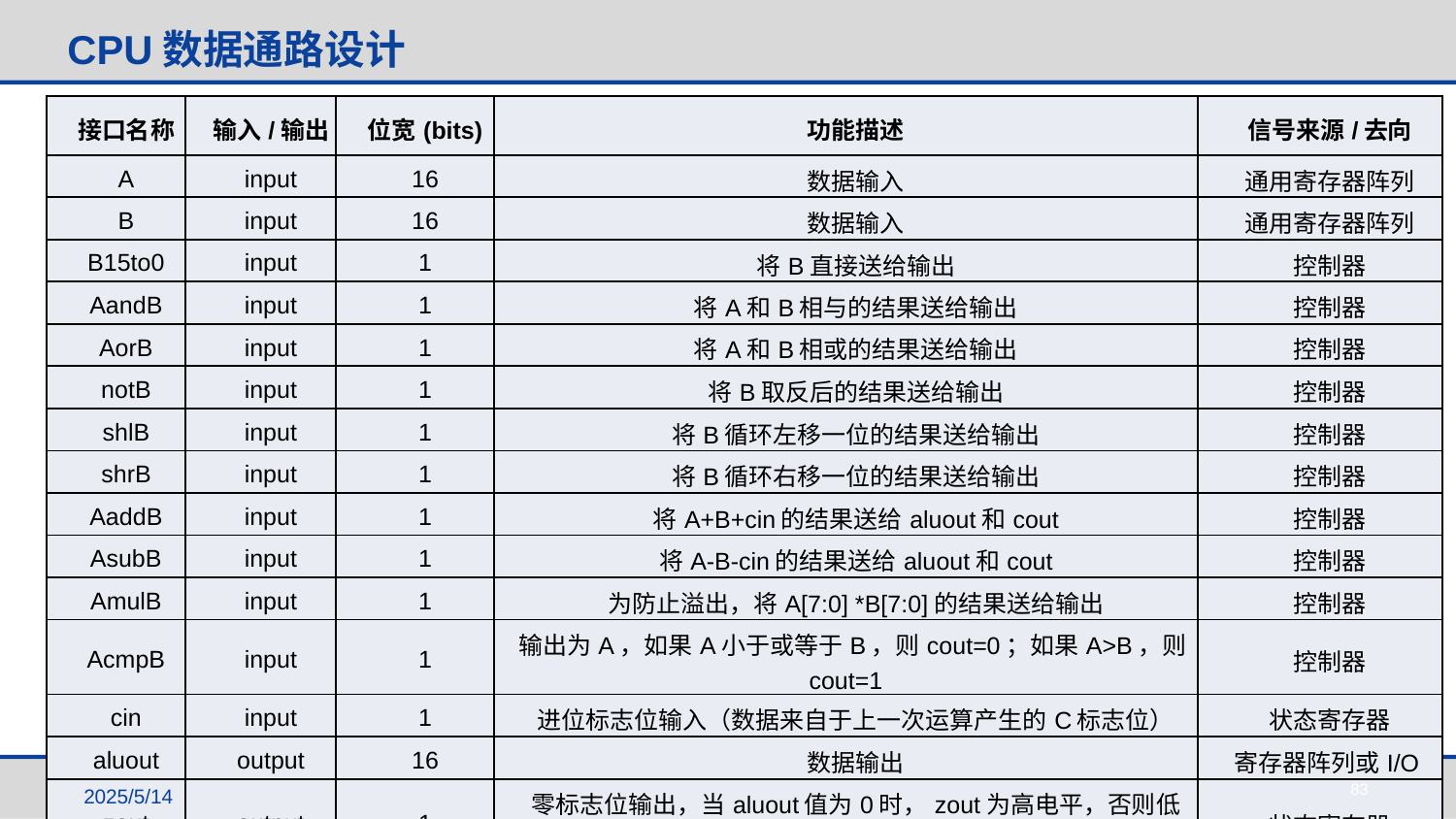

# CPU数据通路设计
| 接口名称 | 输入/输出 | 位宽(bits) | 功能描述 | 信号来源/去向 |
| --- | --- | --- | --- | --- |
| A | input | 16 | 数据输入 | 通用寄存器阵列 |
| B | input | 16 | 数据输入 | 通用寄存器阵列 |
| B15to0 | input | 1 | 将B直接送给输出 | 控制器 |
| AandB | input | 1 | 将A和B相与的结果送给输出 | 控制器 |
| AorB | input | 1 | 将A和B相或的结果送给输出 | 控制器 |
| notB | input | 1 | 将B取反后的结果送给输出 | 控制器 |
| shlB | input | 1 | 将B循环左移一位的结果送给输出 | 控制器 |
| shrB | input | 1 | 将B循环右移一位的结果送给输出 | 控制器 |
| AaddB | input | 1 | 将A+B+cin的结果送给aluout和cout | 控制器 |
| AsubB | input | 1 | 将A-B-cin的结果送给aluout和cout | 控制器 |
| AmulB | input | 1 | 为防止溢出，将A[7:0] \*B[7:0]的结果送给输出 | 控制器 |
| AcmpB | input | 1 | 输出为A，如果A小于或等于B，则cout=0；如果A>B，则cout=1 | 控制器 |
| cin | input | 1 | 进位标志位输入（数据来自于上一次运算产生的C标志位） | 状态寄存器 |
| aluout | output | 16 | 数据输出 | 寄存器阵列或I/O |
| zout | output | 1 | 零标志位输出，当aluout值为0时，zout为高电平，否则低电平 | 状态寄存器 |
| cout | output | 1 | 进位标志位输出 | 状态寄存器 |
83
2025/5/14